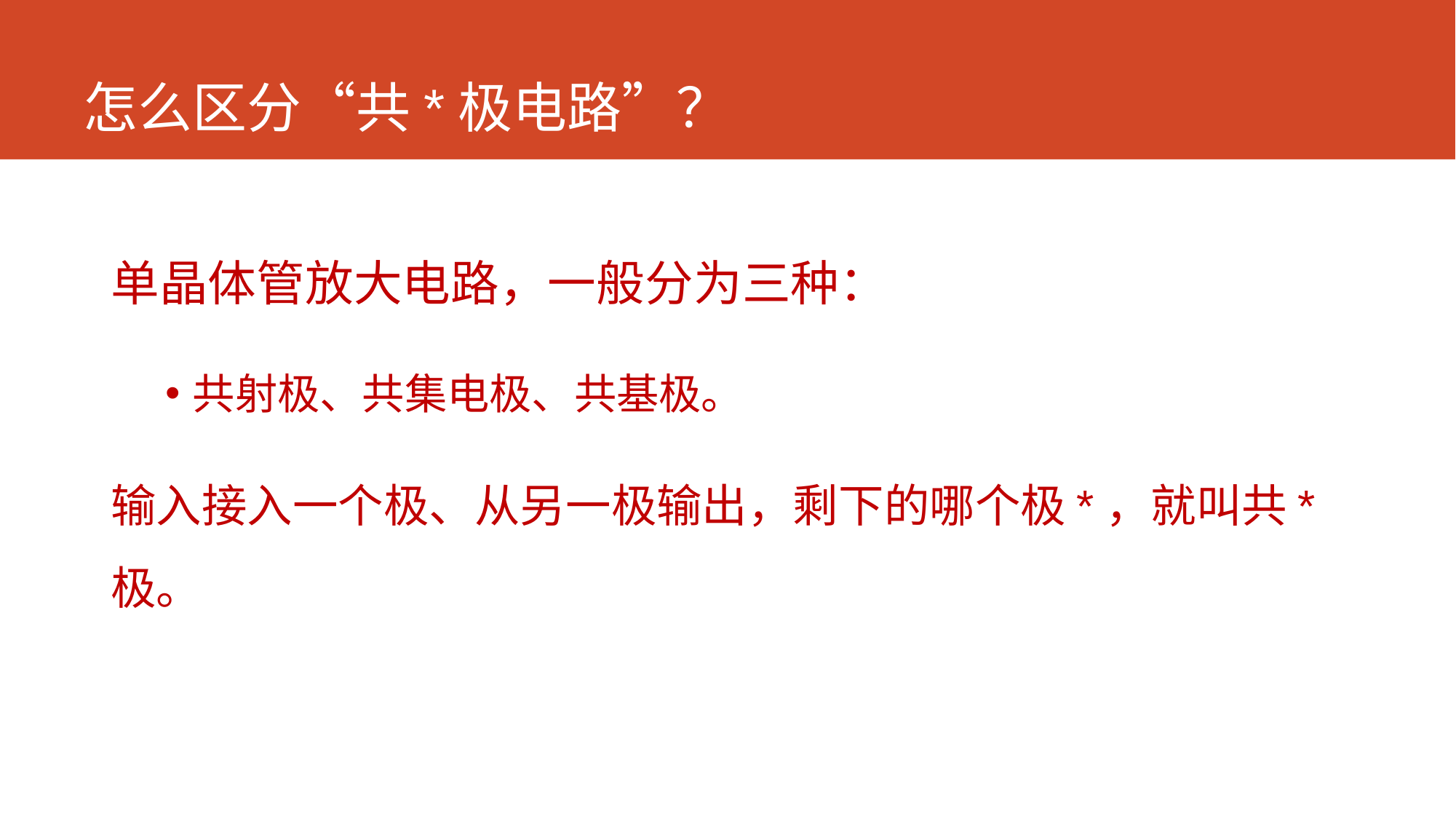

# 怎么区分“共*极电路”？
单晶体管放大电路，一般分为三种：
共射极、共集电极、共基极。
输入接入一个极、从另一极输出，剩下的哪个极*，就叫共*极。